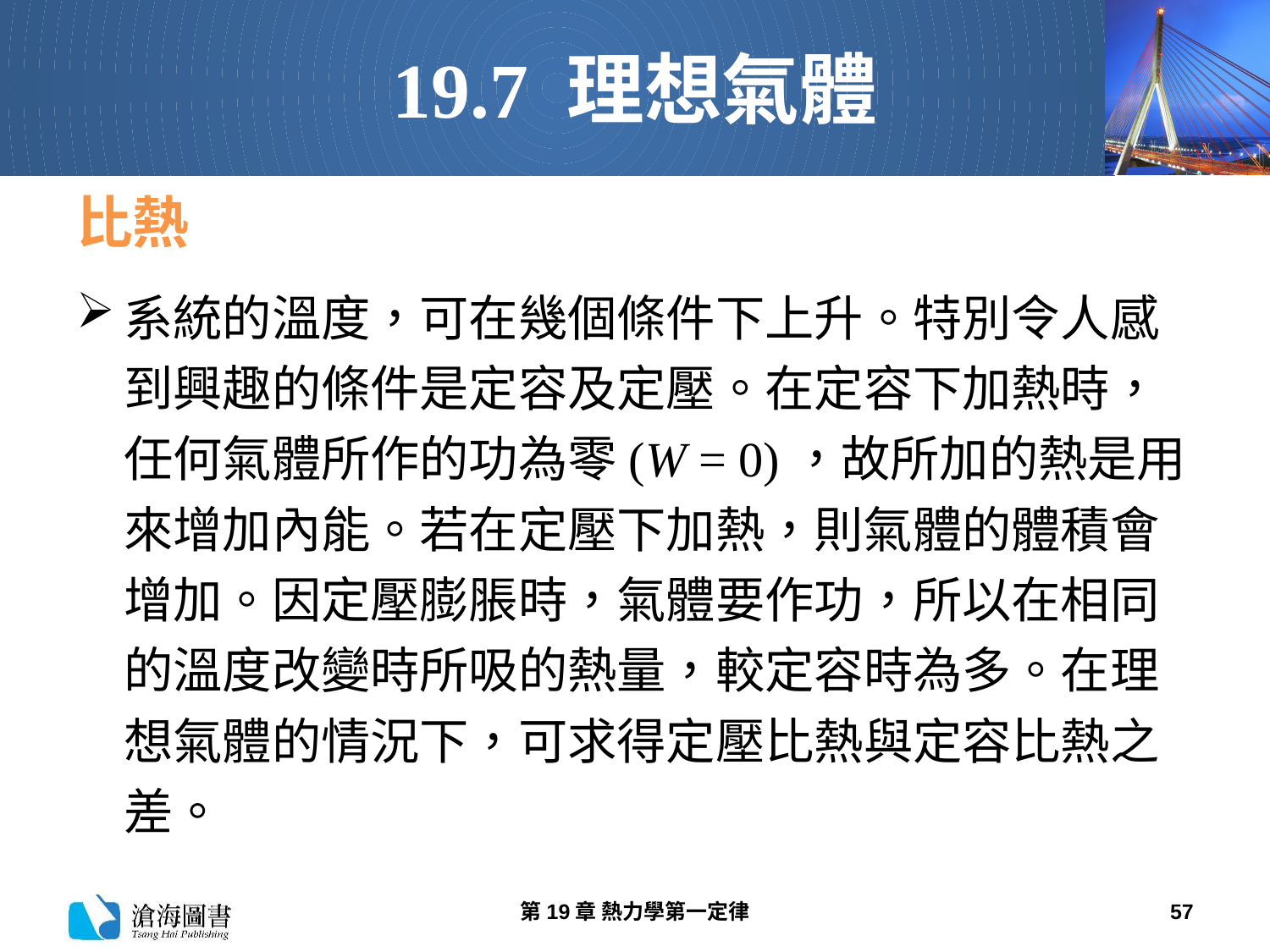

# 19.7 理想氣體
比熱
系統的溫度，可在幾個條件下上升。特別令人感到興趣的條件是定容及定壓。在定容下加熱時，任何氣體所作的功為零(W = 0)，故所加的熱是用來增加內能。若在定壓下加熱，則氣體的體積會增加。因定壓膨脹時，氣體要作功，所以在相同的溫度改變時所吸的熱量，較定容時為多。在理想氣體的情況下，可求得定壓比熱與定容比熱之差。
第19章 熱力學第一定律
57